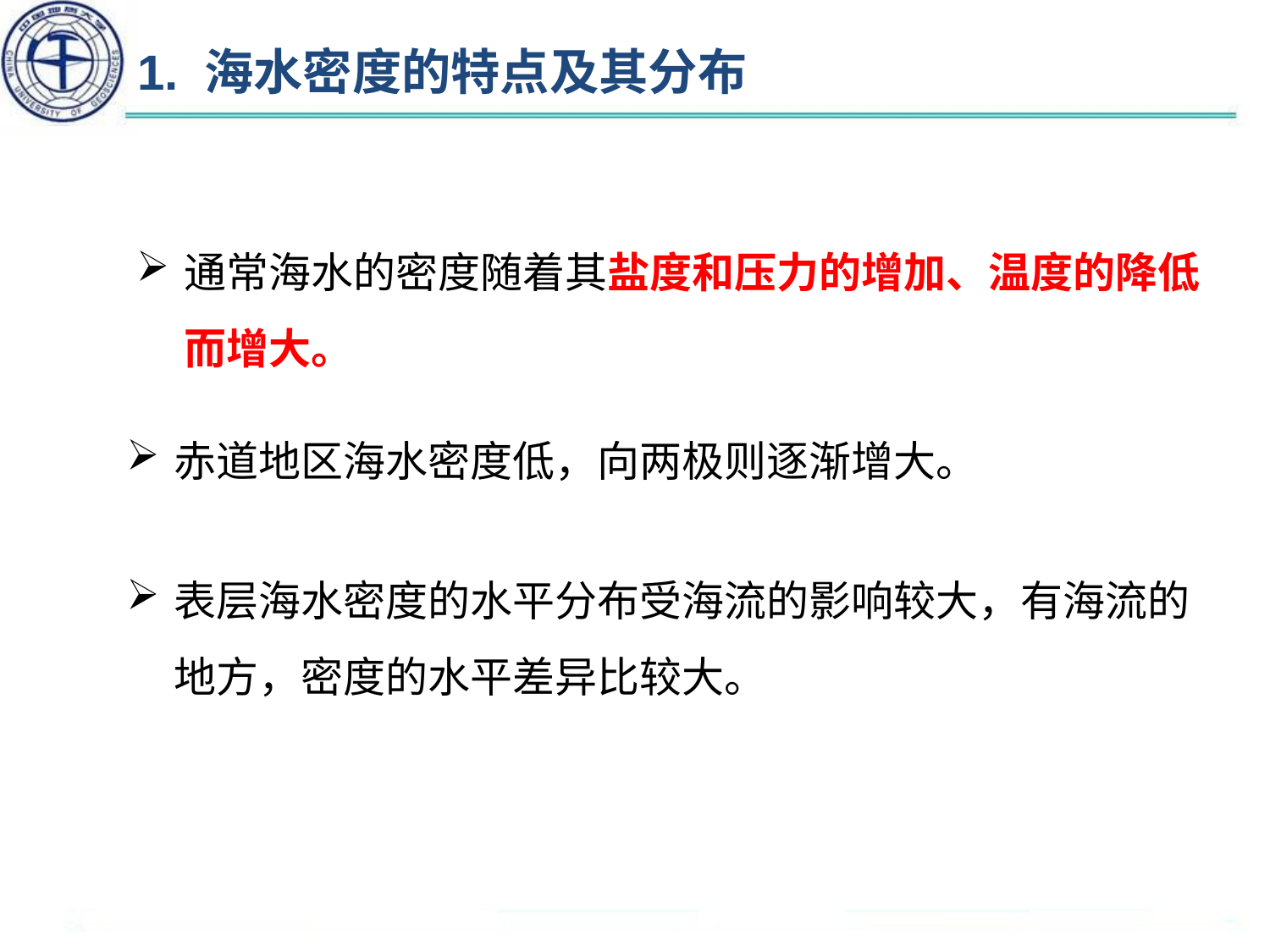

1. 海水密度的特点及其分布
通常海水的密度随着其盐度和压力的增加、温度的降低而增大。
赤道地区海水密度低，向两极则逐渐增大。
表层海水密度的水平分布受海流的影响较大，有海流的地方，密度的水平差异比较大。